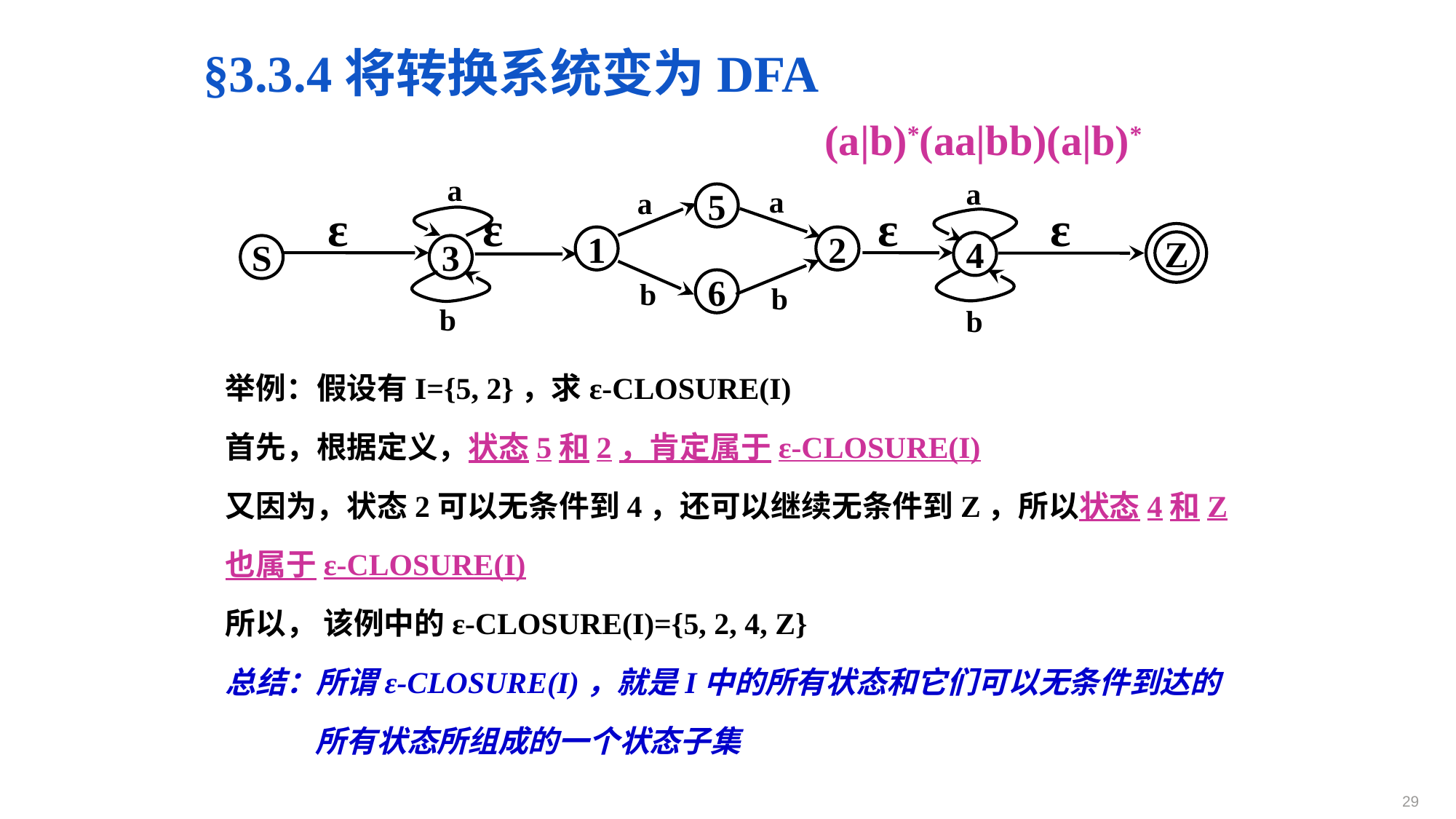

§3.3.4将转换系统变为DFA
(a|b)*(aa|bb)(a|b)*
a
a
a
a
5
ε
ε
ε
ε

Z
1
2
4
S
3

b
6

b
b
b
举例：假设有I={5, 2}，求ε-CLOSURE(I)
首先，根据定义，状态5和2，肯定属于ε-CLOSURE(I)
又因为，状态2可以无条件到4，还可以继续无条件到Z，所以状态4和Z
也属于ε-CLOSURE(I)
所以， 该例中的ε-CLOSURE(I)={5, 2, 4, Z}
总结：所谓ε-CLOSURE(I)，就是I中的所有状态和它们可以无条件到达的
            所有状态所组成的一个状态子集

29